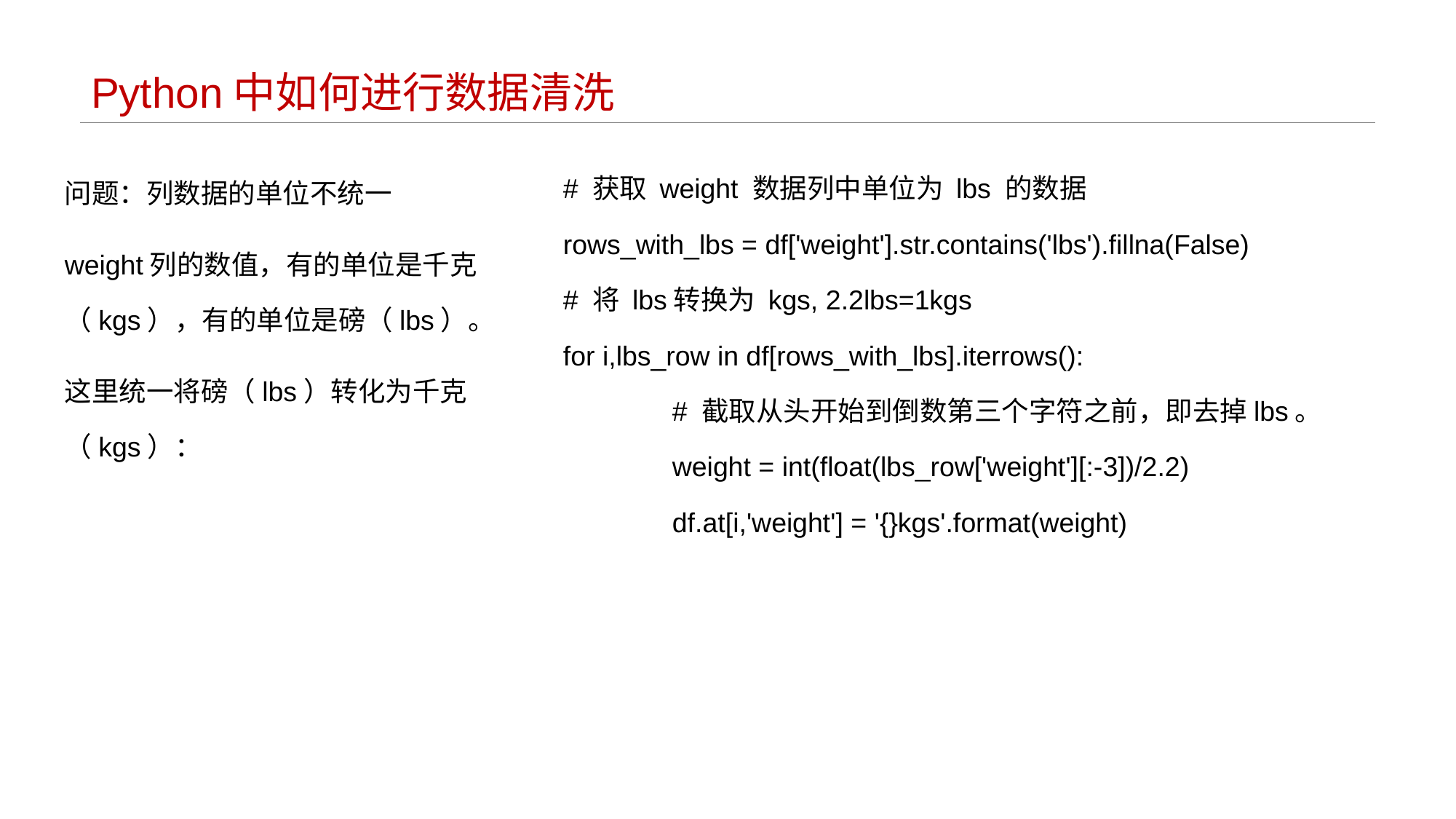

# Python中如何进行数据清洗
# 获取 weight 数据列中单位为 lbs 的数据
rows_with_lbs = df['weight'].str.contains('lbs').fillna(False)
# 将 lbs转换为 kgs, 2.2lbs=1kgs
for i,lbs_row in df[rows_with_lbs].iterrows():
	# 截取从头开始到倒数第三个字符之前，即去掉lbs。
	weight = int(float(lbs_row['weight'][:-3])/2.2)
	df.at[i,'weight'] = '{}kgs'.format(weight)
问题：列数据的单位不统一
weight列的数值，有的单位是千克（kgs），有的单位是磅（lbs）。
这里统一将磅（lbs）转化为千克（kgs）：